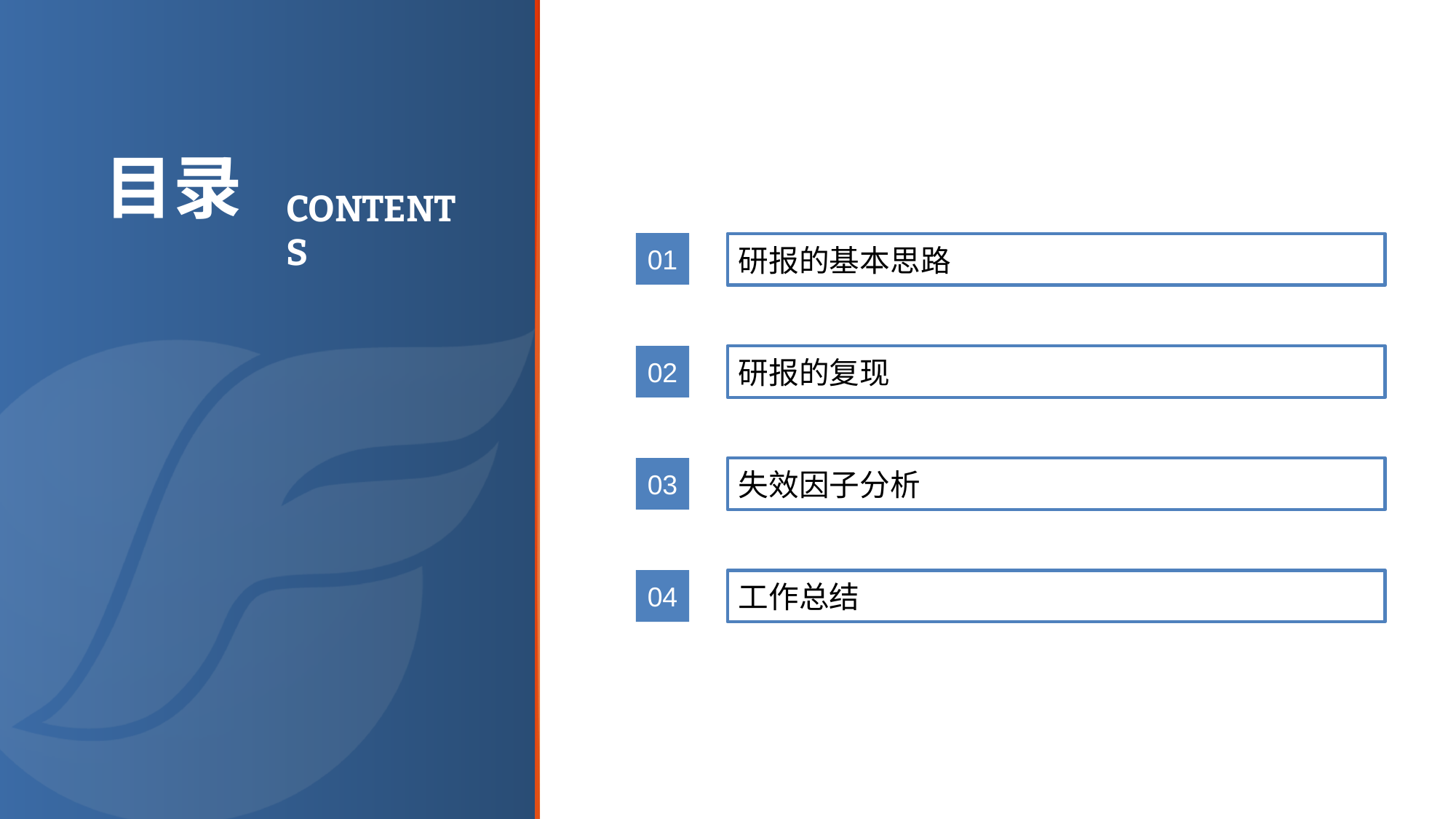

01
研报的基本思路
02
研报的复现
03
失效因子分析
04
工作总结